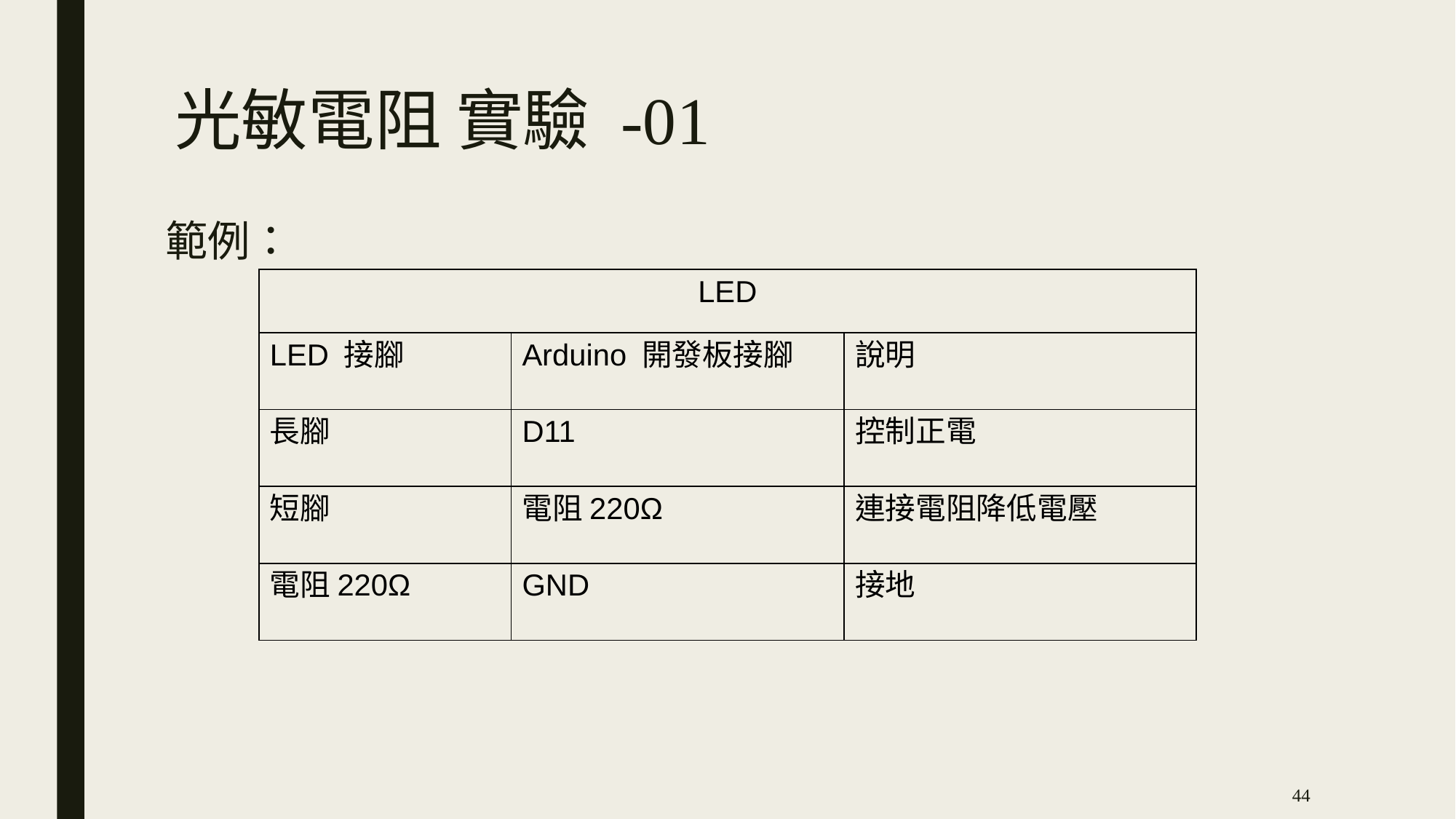

# 光敏電阻 實驗 -01
範例：

| LED |  |  |
| --- | --- | --- |
| LED 接腳 | Arduino 開發板接腳 | 說明 |
| 長腳 | D11 | 控制正電 |
| 短腳 | 電阻220Ω | 連接電阻降低電壓 |
| 電阻220Ω | GND | 接地 |
44